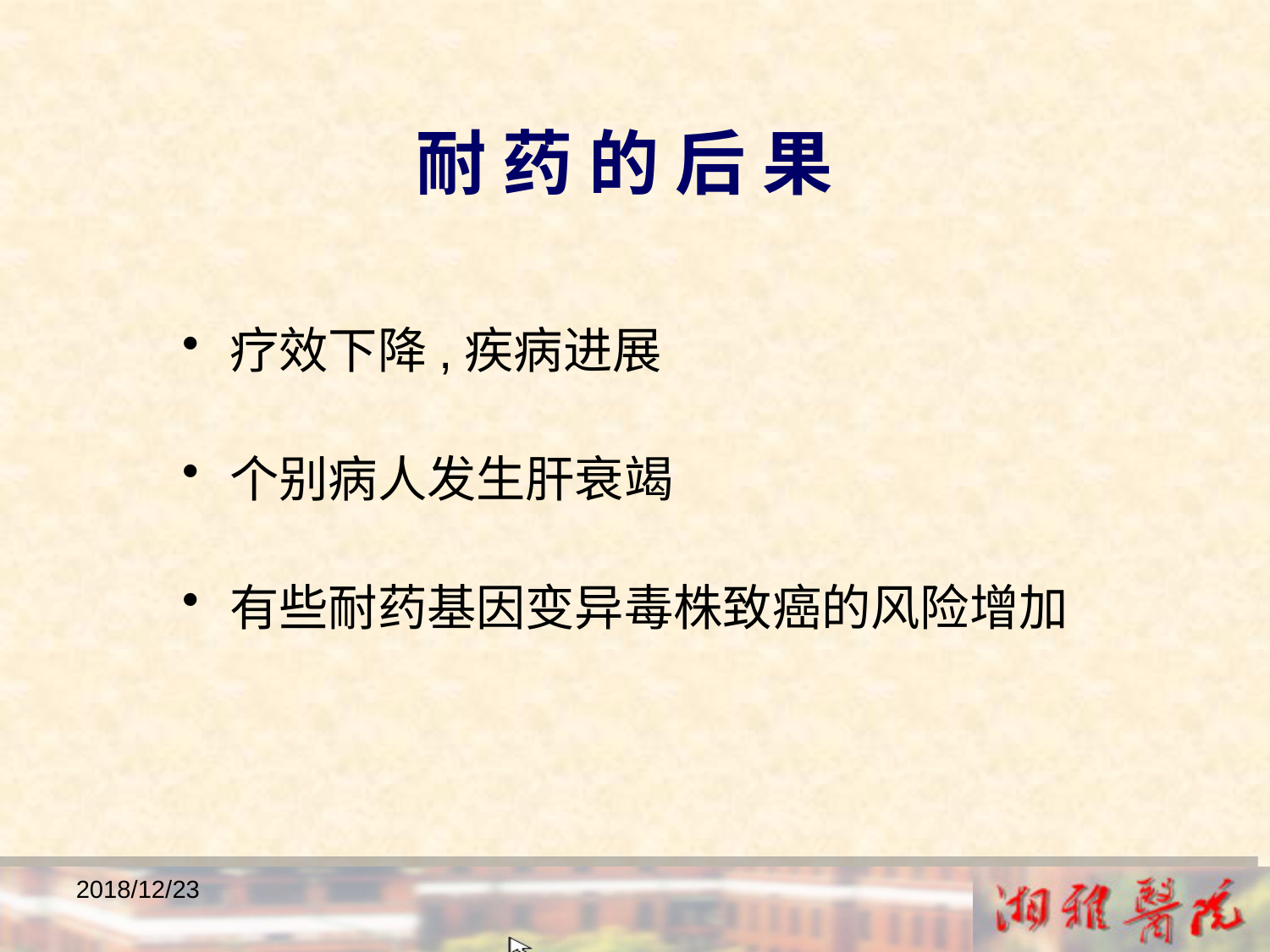

耐 药 的 后 果
疗效下降,疾病进展
个别病人发生肝衰竭
有些耐药基因变异毒株致癌的风险增加
2018/12/23